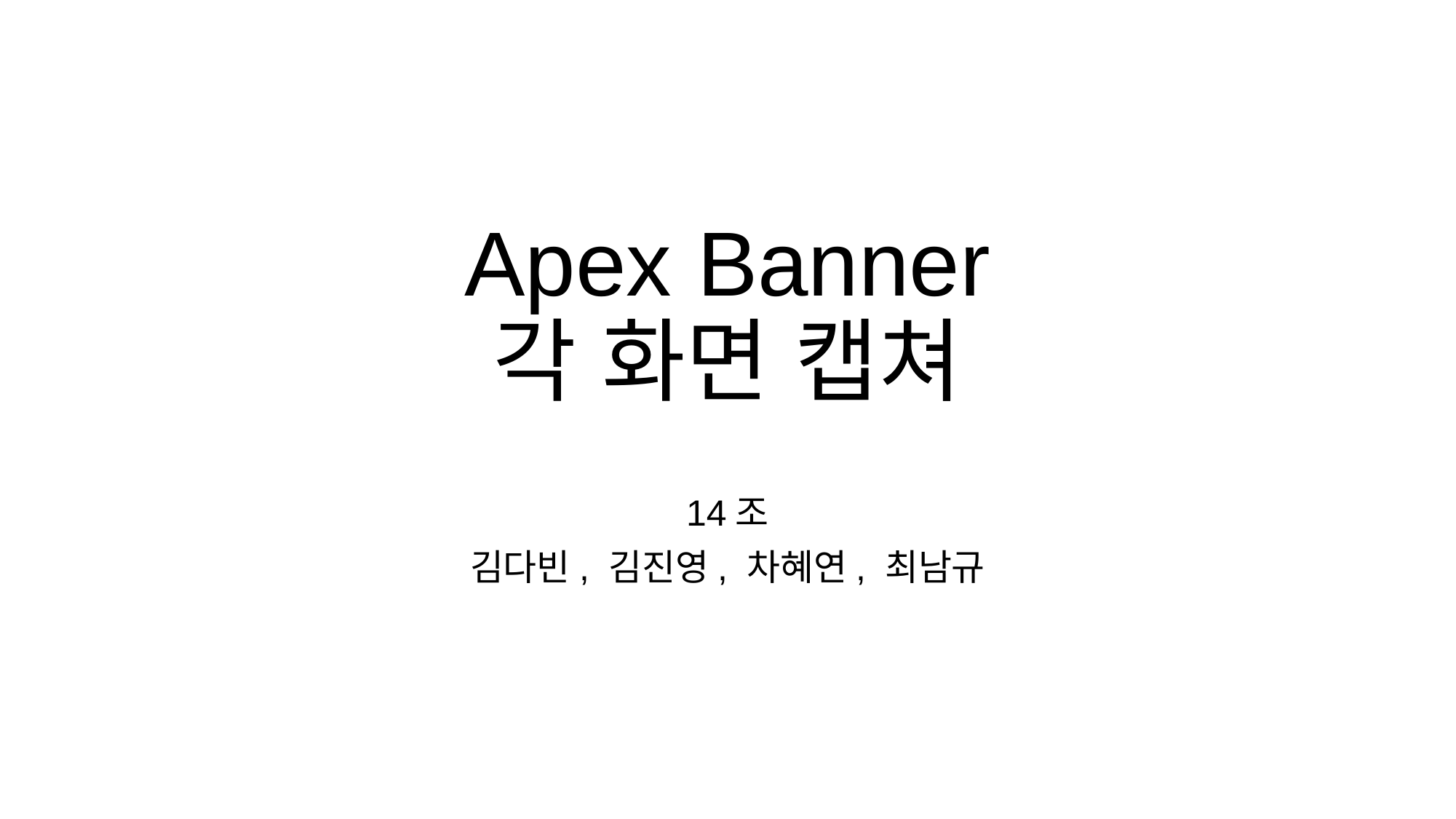

# Apex Banner 각 화면 캡쳐

14조
김다빈, 김진영, 차혜연, 최남규